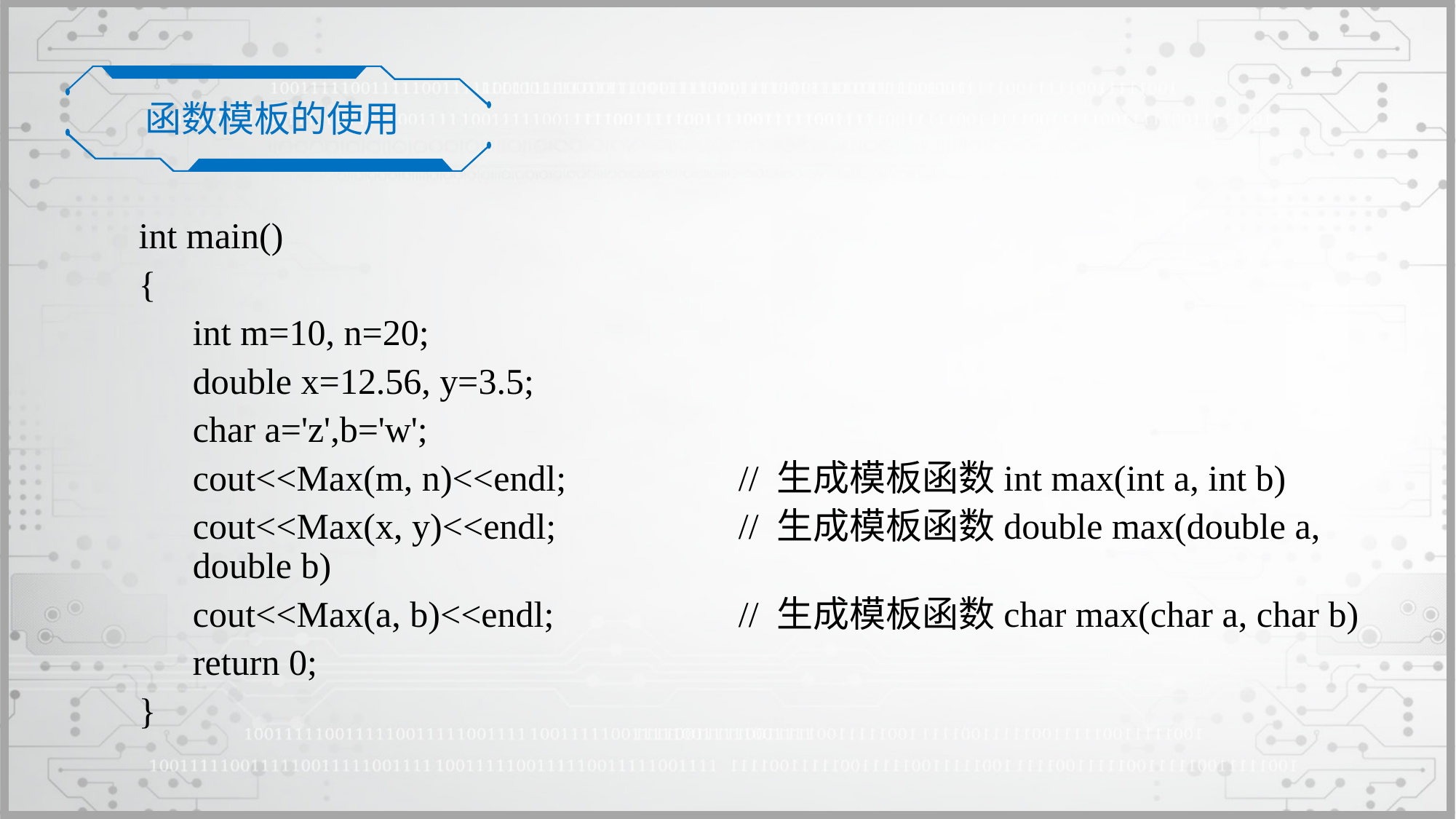

函数模板的使用
int main()
{
	int m=10, n=20;
	double x=12.56, y=3.5;
	char a='z',b='w';
	cout<<Max(m, n)<<endl;		// 生成模板函数int max(int a, int b)
     	cout<<Max(x, y)<<endl;		// 生成模板函数double max(double a, double b)
	cout<<Max(a, b)<<endl; 		// 生成模板函数char max(char a, char b)
	return 0;
}